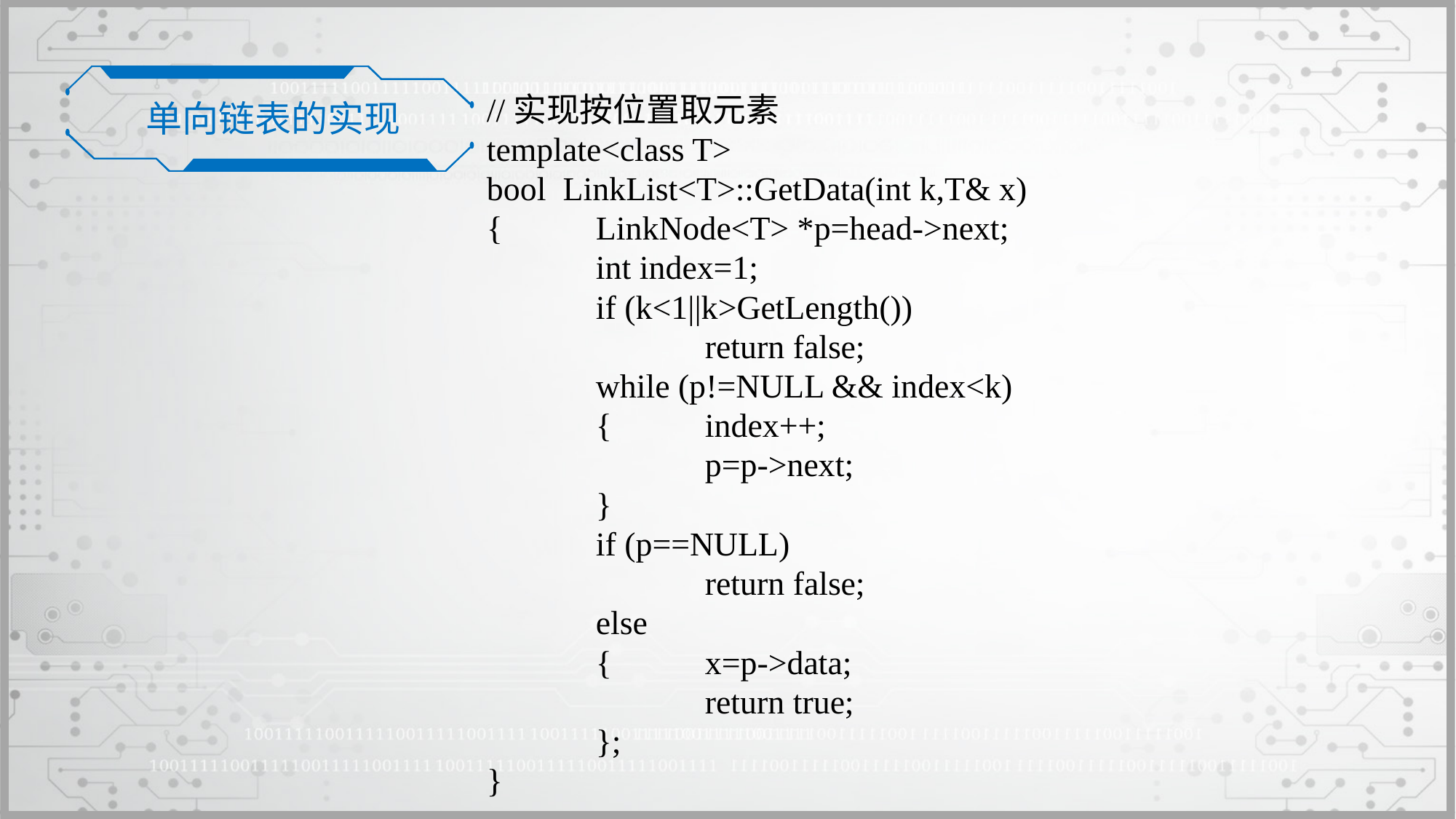

单向链表的实现
//实现按位置取元素
template<class T>
bool  LinkList<T>::GetData(int k,T& x)
{	LinkNode<T> *p=head->next;
	int index=1;
	if (k<1||k>GetLength())
		return false;
	while (p!=NULL && index<k)
	{	index++;
		p=p->next;
	}
	if (p==NULL)
		return false;
	else
	{	x=p->data;
		return true;
	};
}